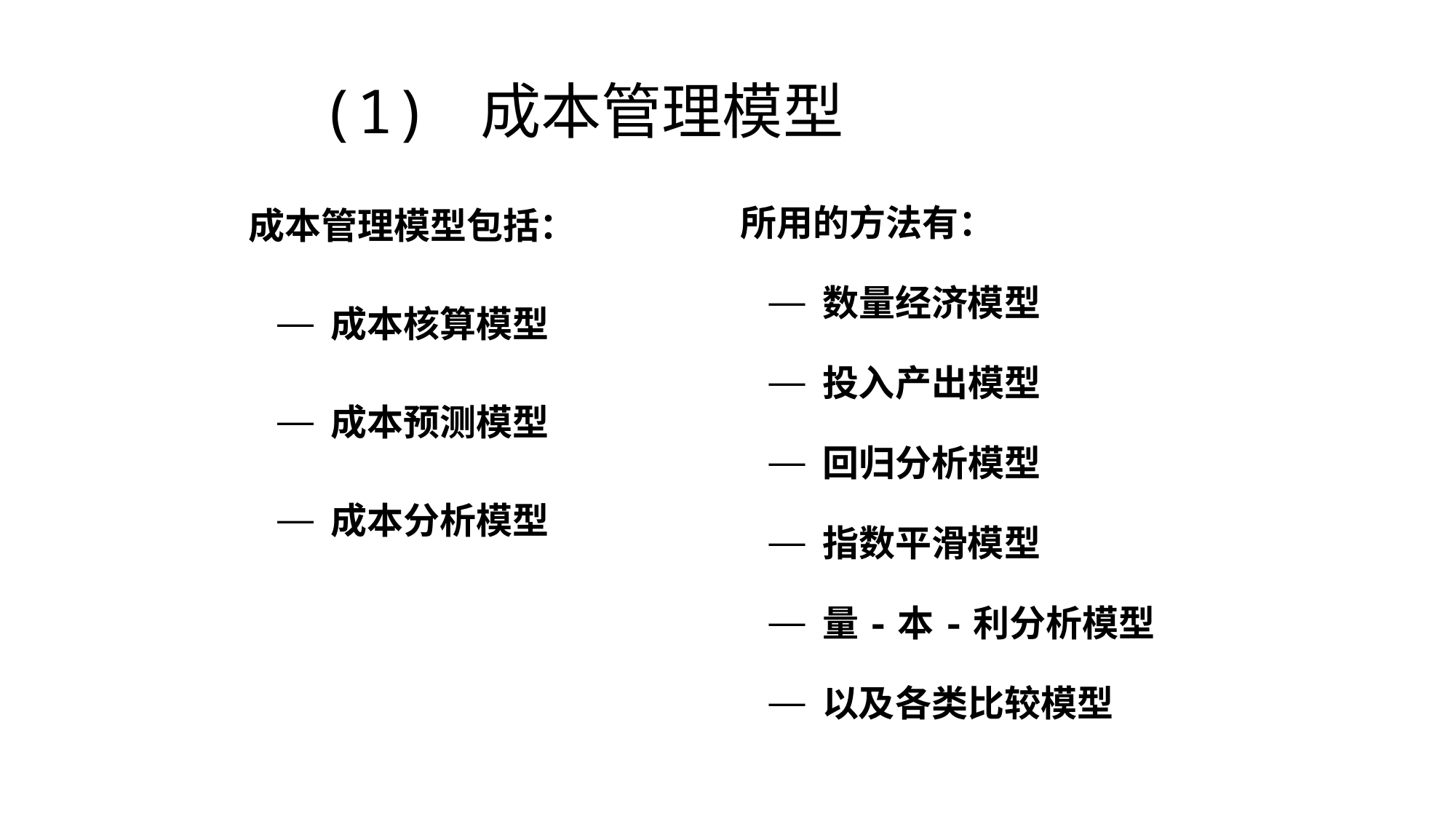

# (1) 成本管理模型
所用的方法有：
 数量经济模型
 投入产出模型
 回归分析模型
 指数平滑模型
 量-本-利分析模型
 以及各类比较模型
成本管理模型包括：
 成本核算模型
 成本预测模型
 成本分析模型